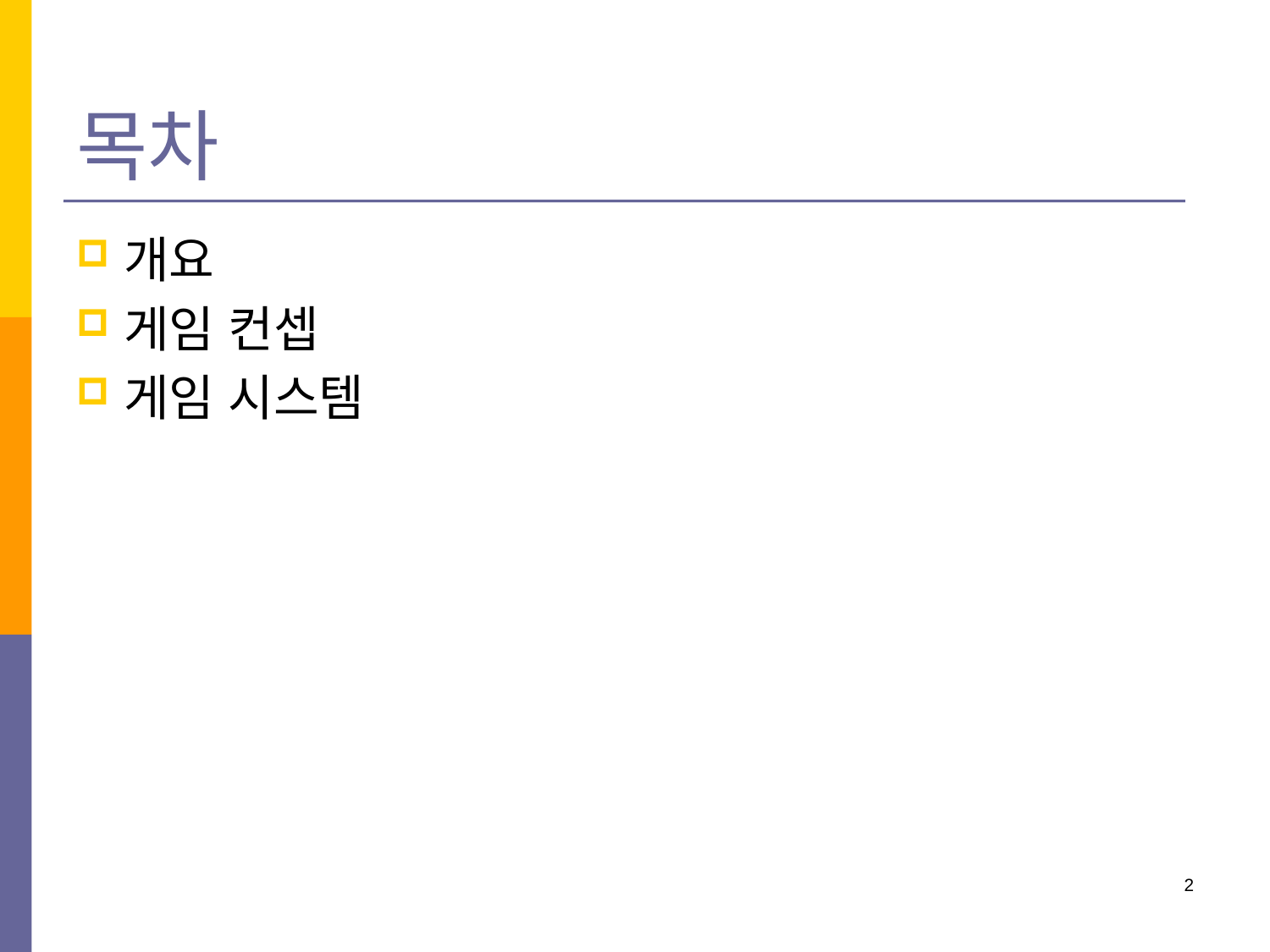

# 목차
개요
게임 컨셉
게임 시스템
2